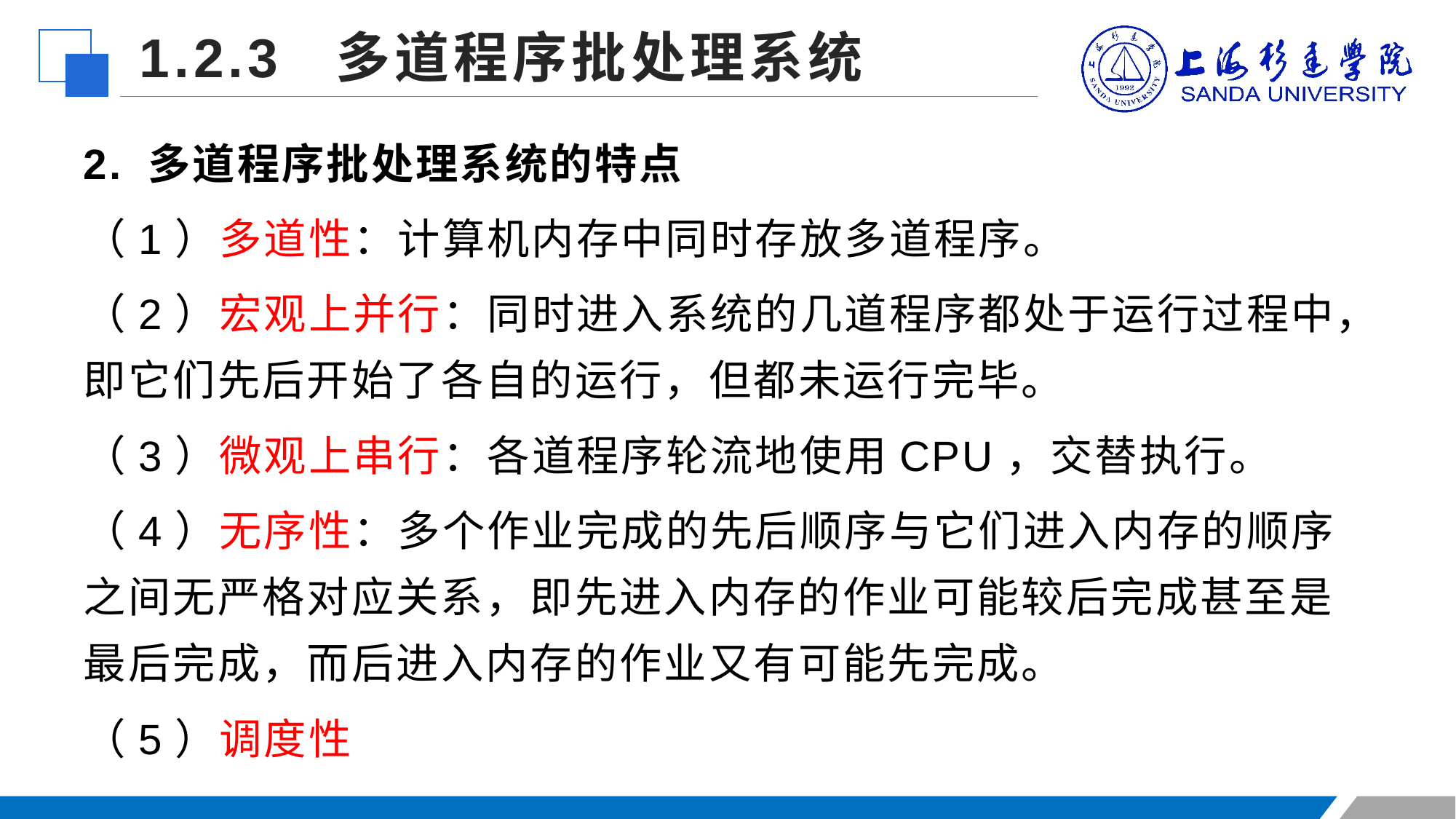

1.2.3  多道程序批处理系统
2. 多道程序批处理系统的特点
（1）多道性：计算机内存中同时存放多道程序。
（2）宏观上并行：同时进入系统的几道程序都处于运行过程中，即它们先后开始了各自的运行，但都未运行完毕。
（3）微观上串行：各道程序轮流地使用CPU，交替执行。
（4）无序性：多个作业完成的先后顺序与它们进入内存的顺序之间无严格对应关系，即先进入内存的作业可能较后完成甚至是最后完成，而后进入内存的作业又有可能先完成。
（5）调度性